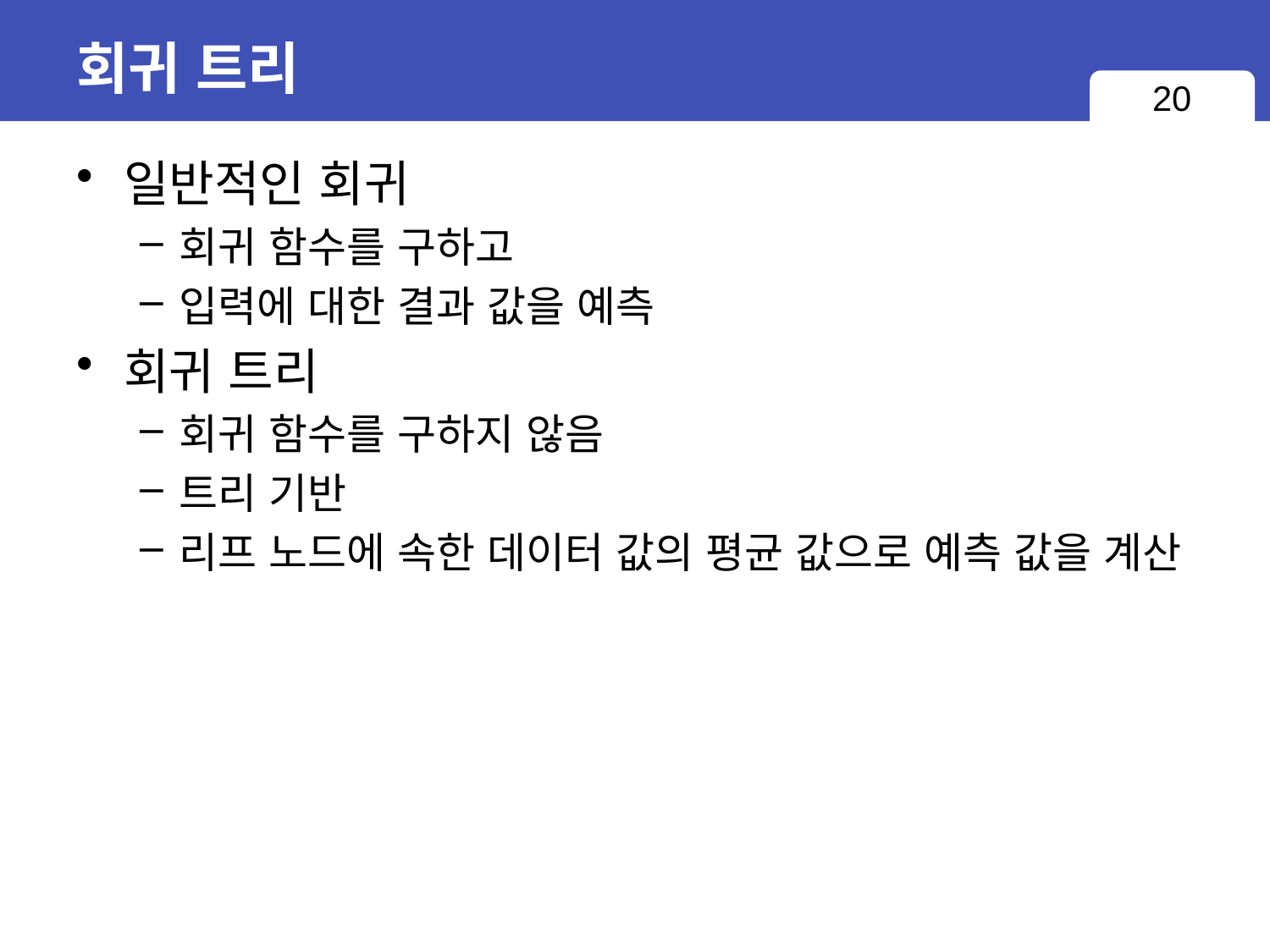

# 회귀 트리
20
일반적인 회귀
회귀 함수를 구하고
입력에 대한 결과 값을 예측
회귀 트리
회귀 함수를 구하지 않음
트리 기반
리프 노드에 속한 데이터 값의 평균 값으로 예측 값을 계산